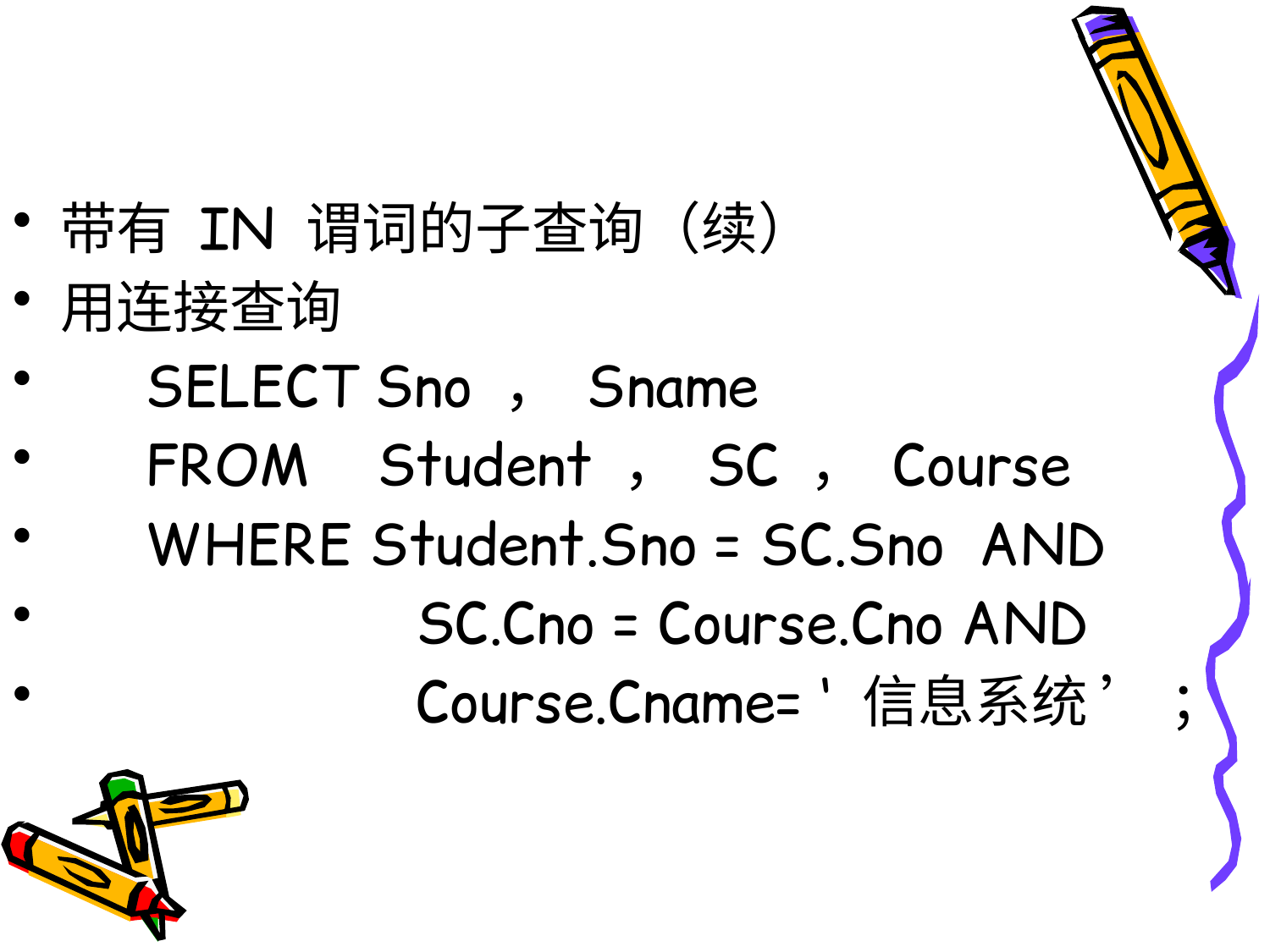

#
带有 IN 谓词的子查询（续）
用连接查询
     SELECT Sno ， Sname
     FROM    Student ， SC ， Course
     WHERE Student.Sno = SC.Sno  AND
                     SC.Cno = Course.Cno AND
                     Course.Cname= ‘ 信息系统 ’ ；